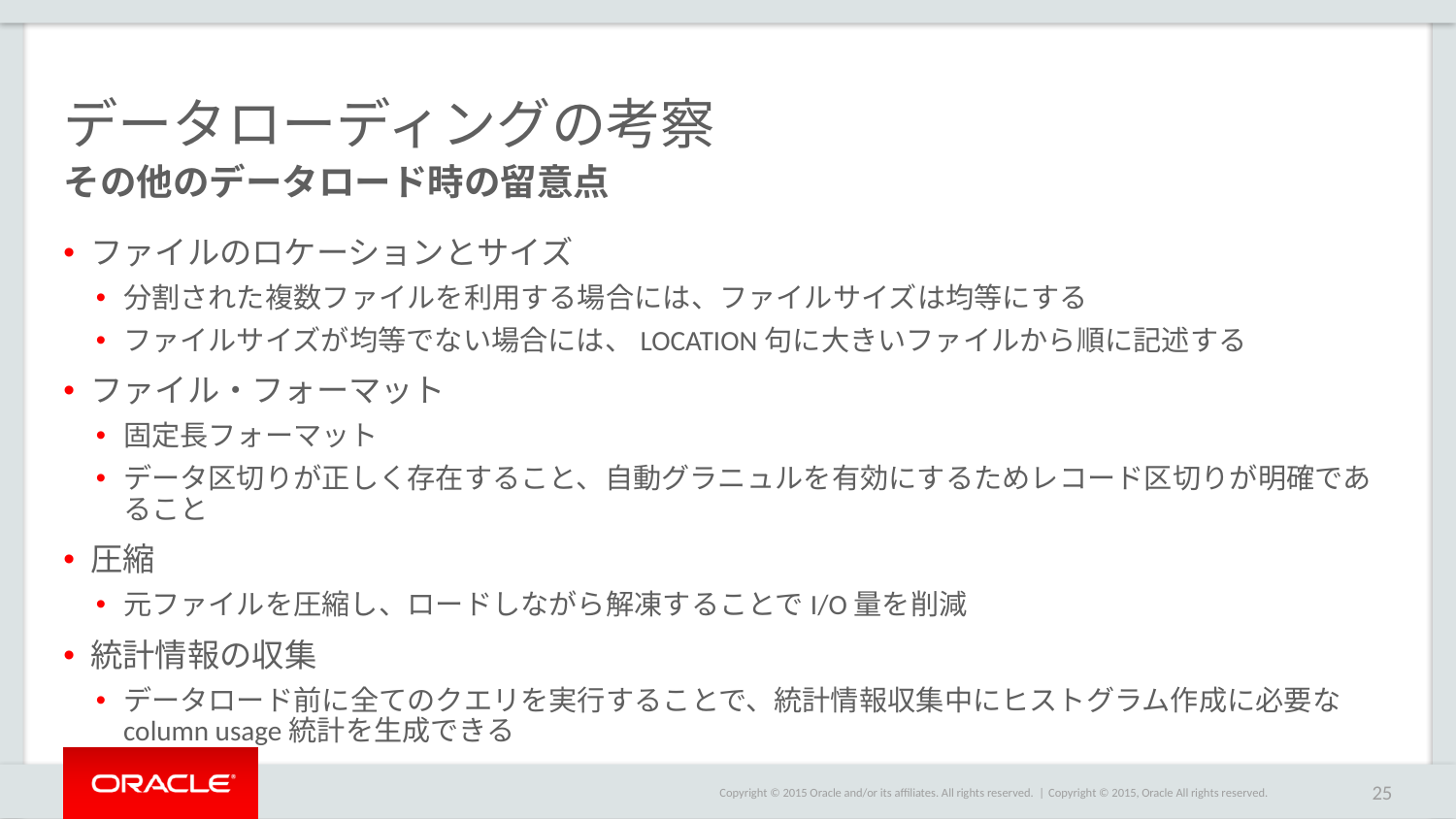

# データローディングの考察

その他のデータロード時の留意点
ファイルのロケーションとサイズ
分割された複数ファイルを利用する場合には、ファイルサイズは均等にする
ファイルサイズが均等でない場合には、LOCATION句に大きいファイルから順に記述する
ファイル・フォーマット
固定長フォーマット
データ区切りが正しく存在すること、自動グラニュルを有効にするためレコード区切りが明確であること
圧縮
元ファイルを圧縮し、ロードしながら解凍することでI/O量を削減
統計情報の収集
データロード前に全てのクエリを実行することで、統計情報収集中にヒストグラム作成に必要なcolumn usage統計を生成できる

Copyright © 2015, Oracle All rights reserved.
25